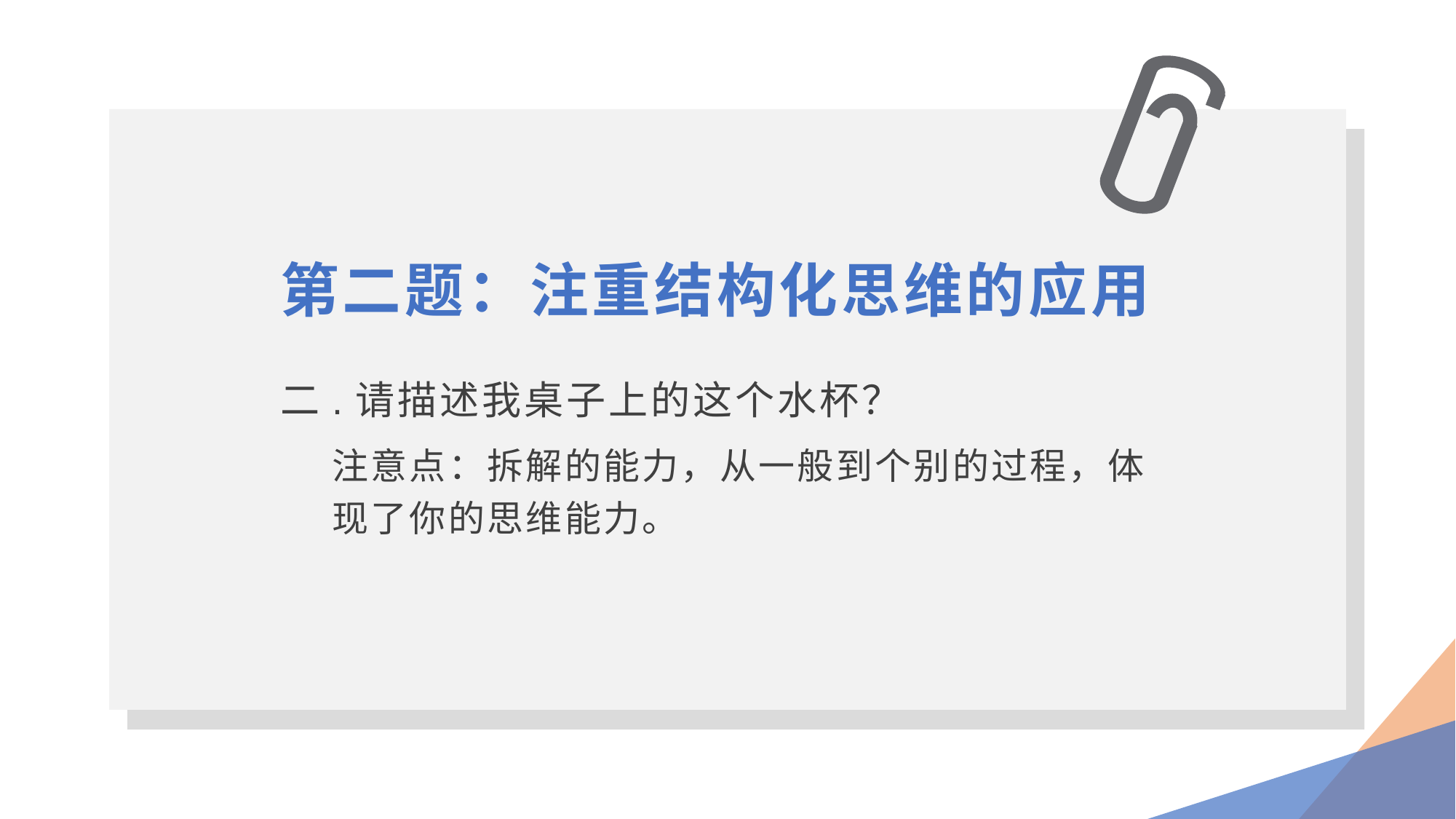

1
第二题：注重结构化思维的应用
二.请描述我桌子上的这个水杯？
注意点：拆解的能力，从一般到个别的过程，体现了你的思维能力。